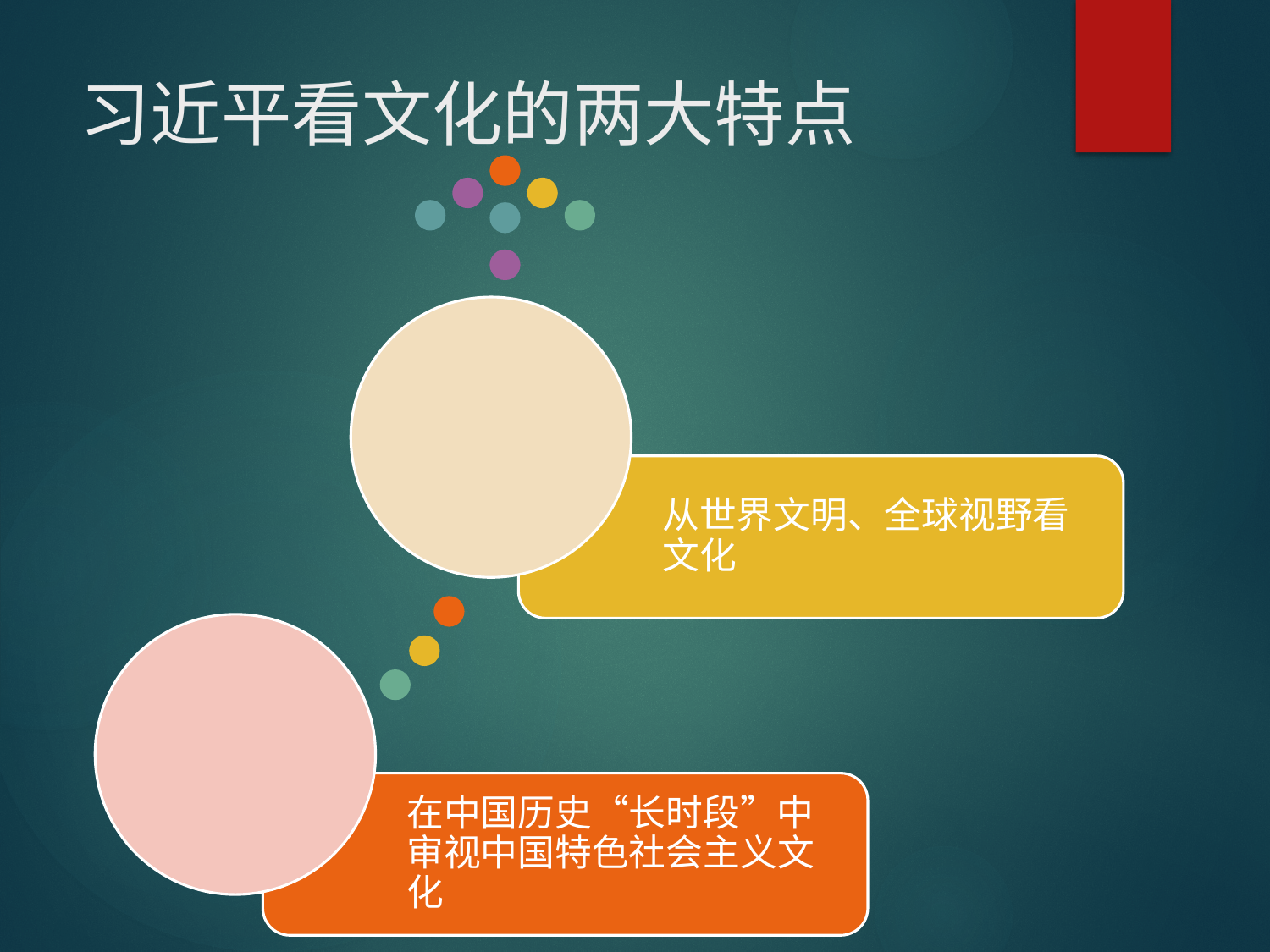

# 习近平看文化的两大特点
在中国历史“长时段”中审视中国特色社会主义文化
从世界文明、全球视野看文化